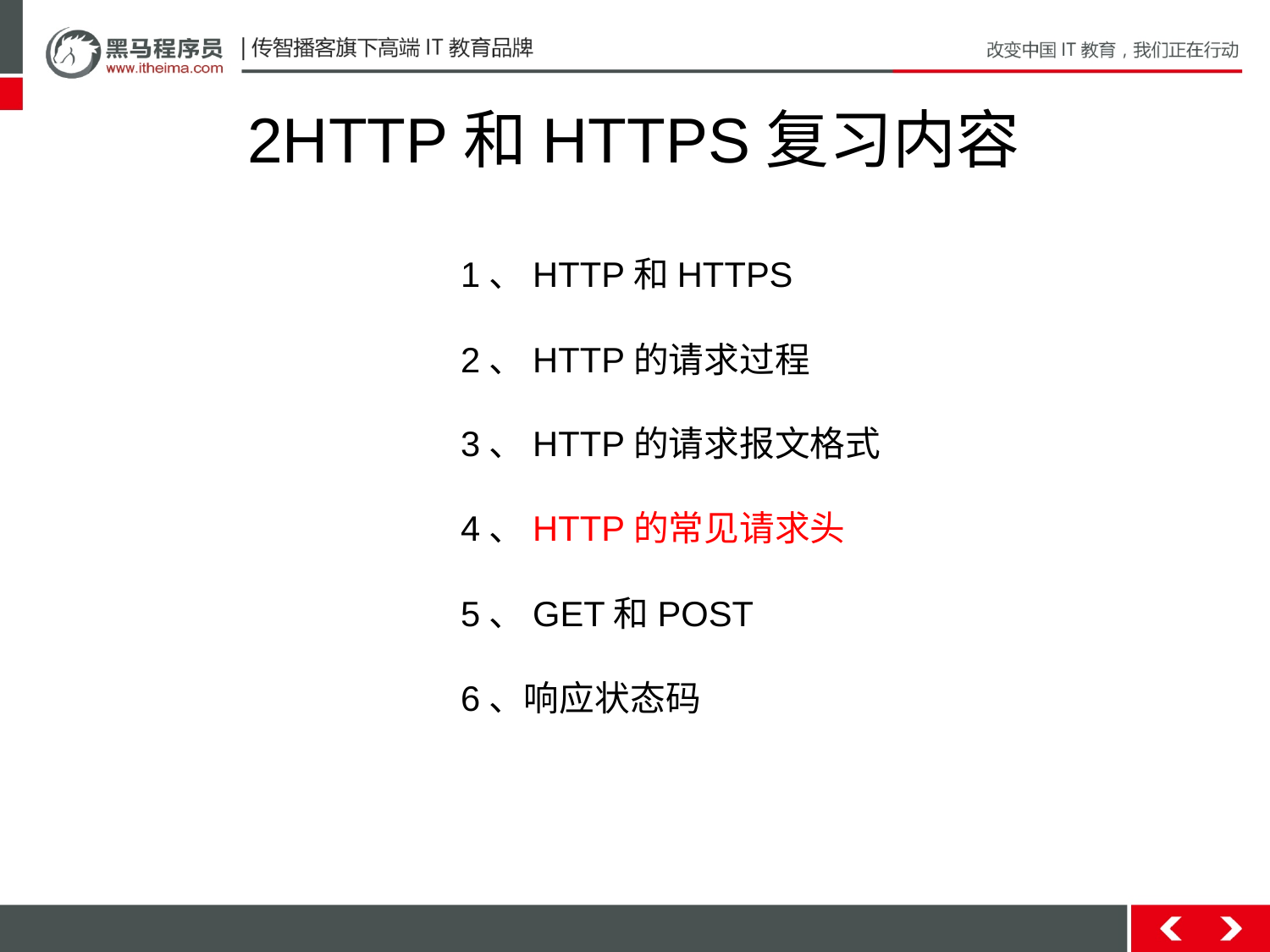

# 2HTTP和HTTPS复习内容
1、HTTP和HTTPS

2、HTTP的请求过程

3、HTTP的请求报文格式

4、HTTP的常见请求头

5、GET和POST

6、响应状态码